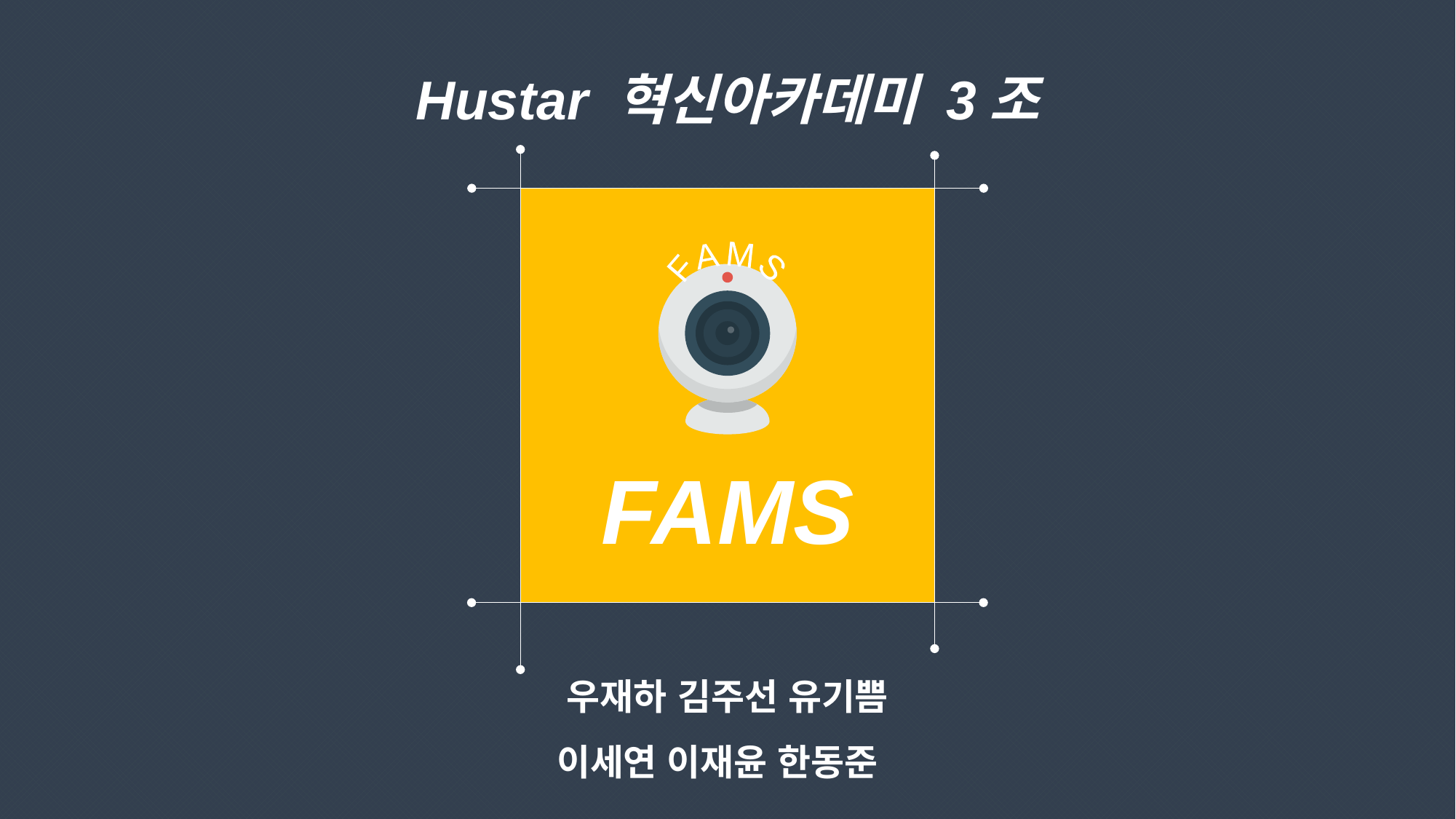

Hustar 혁신아카데미 3조

F A M S

FAMS
우재하 김주선 유기쁨
이세연 이재윤 한동준